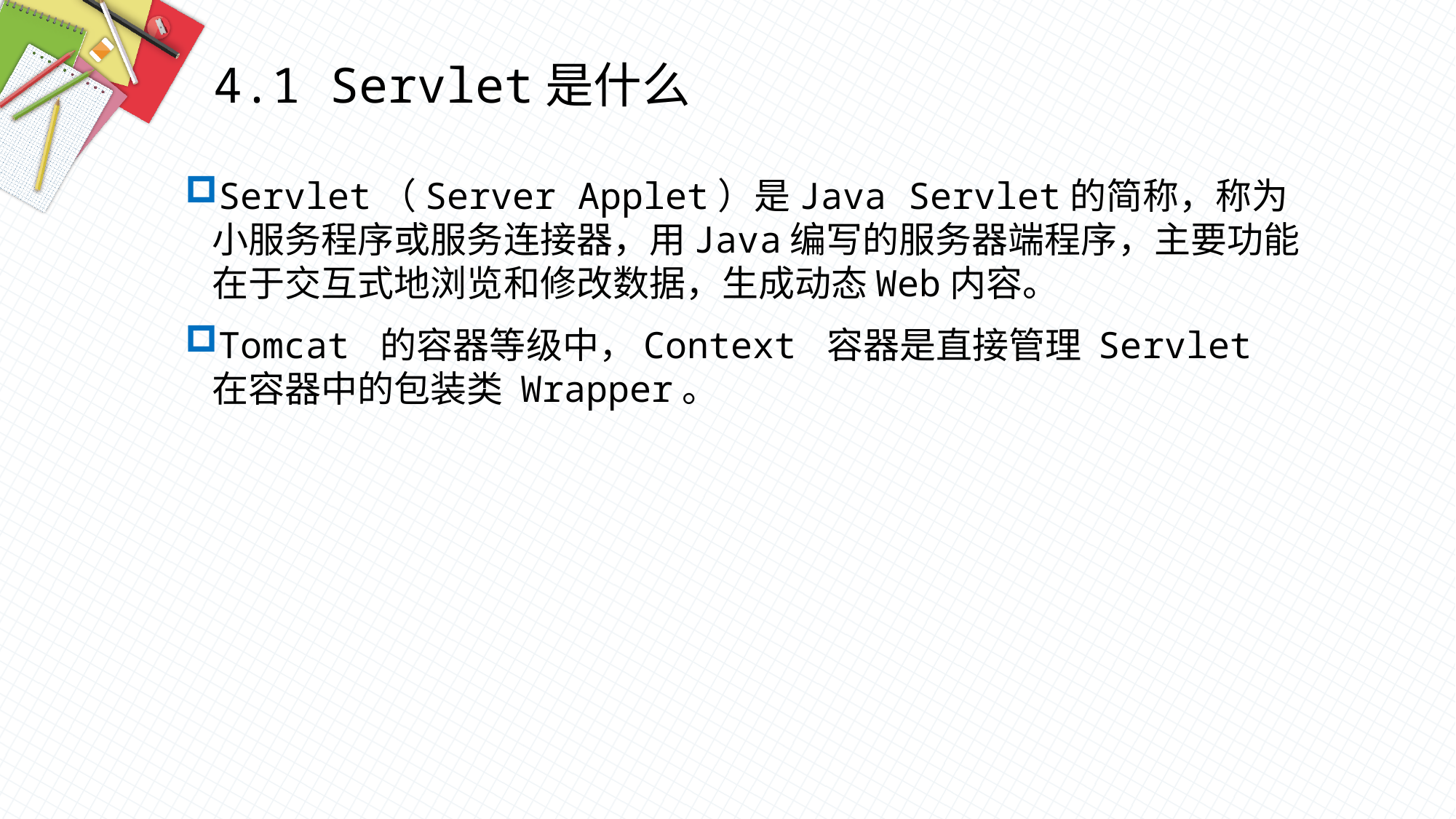

4.1 Servlet是什么
Servlet（Server Applet）是Java Servlet的简称，称为小服务程序或服务连接器，用Java编写的服务器端程序，主要功能在于交互式地浏览和修改数据，生成动态Web内容。
Tomcat 的容器等级中，Context 容器是直接管理 Servlet 在容器中的包装类 Wrapper。